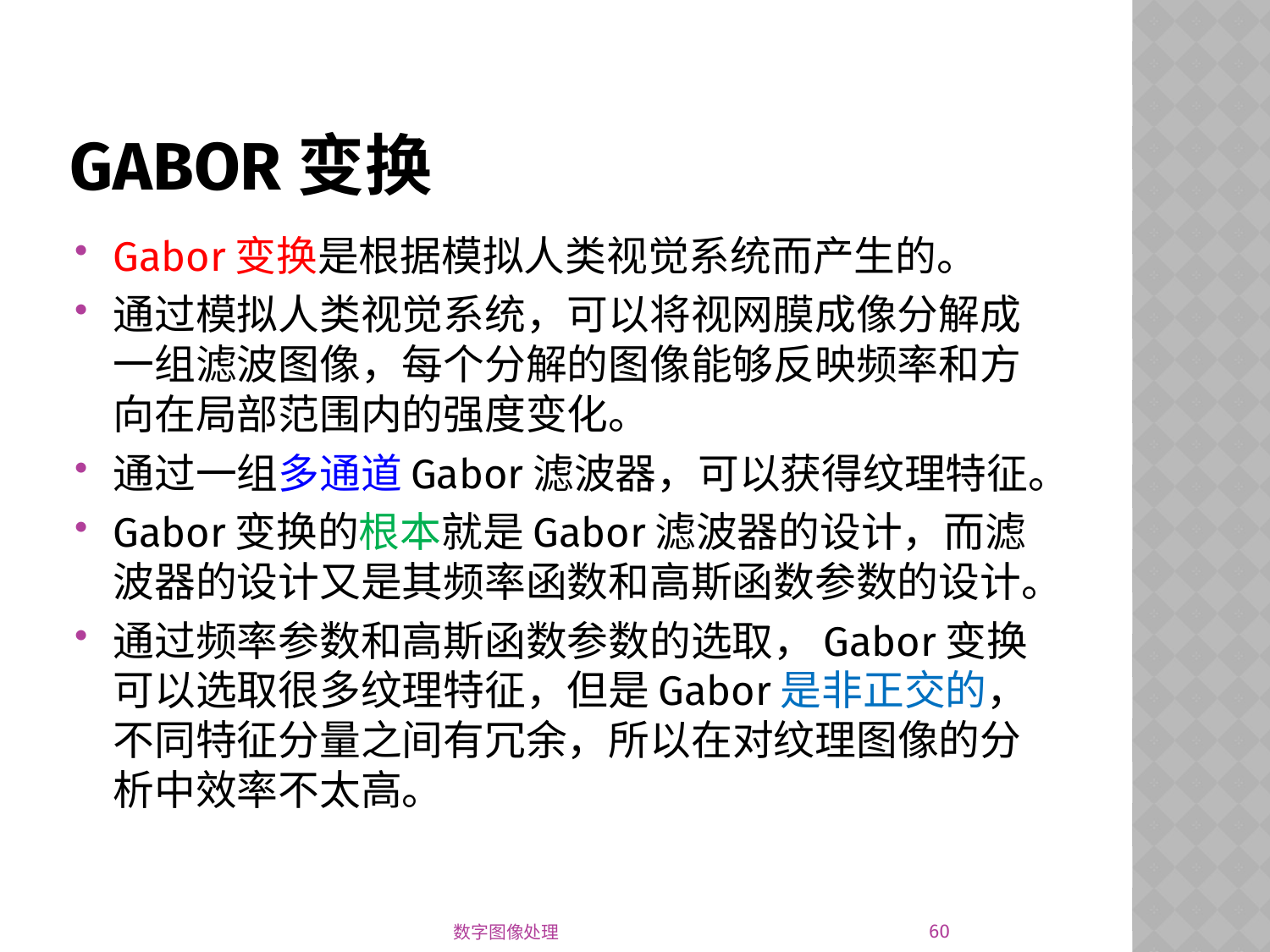

# Gabor变换
Gabor变换是根据模拟人类视觉系统而产生的。
通过模拟人类视觉系统，可以将视网膜成像分解成一组滤波图像，每个分解的图像能够反映频率和方向在局部范围内的强度变化。
通过一组多通道Gabor滤波器，可以获得纹理特征。
Gabor变换的根本就是Gabor滤波器的设计，而滤波器的设计又是其频率函数和高斯函数参数的设计。
通过频率参数和高斯函数参数的选取，Gabor变换可以选取很多纹理特征，但是Gabor是非正交的，不同特征分量之间有冗余，所以在对纹理图像的分析中效率不太高。
60
数字图像处理